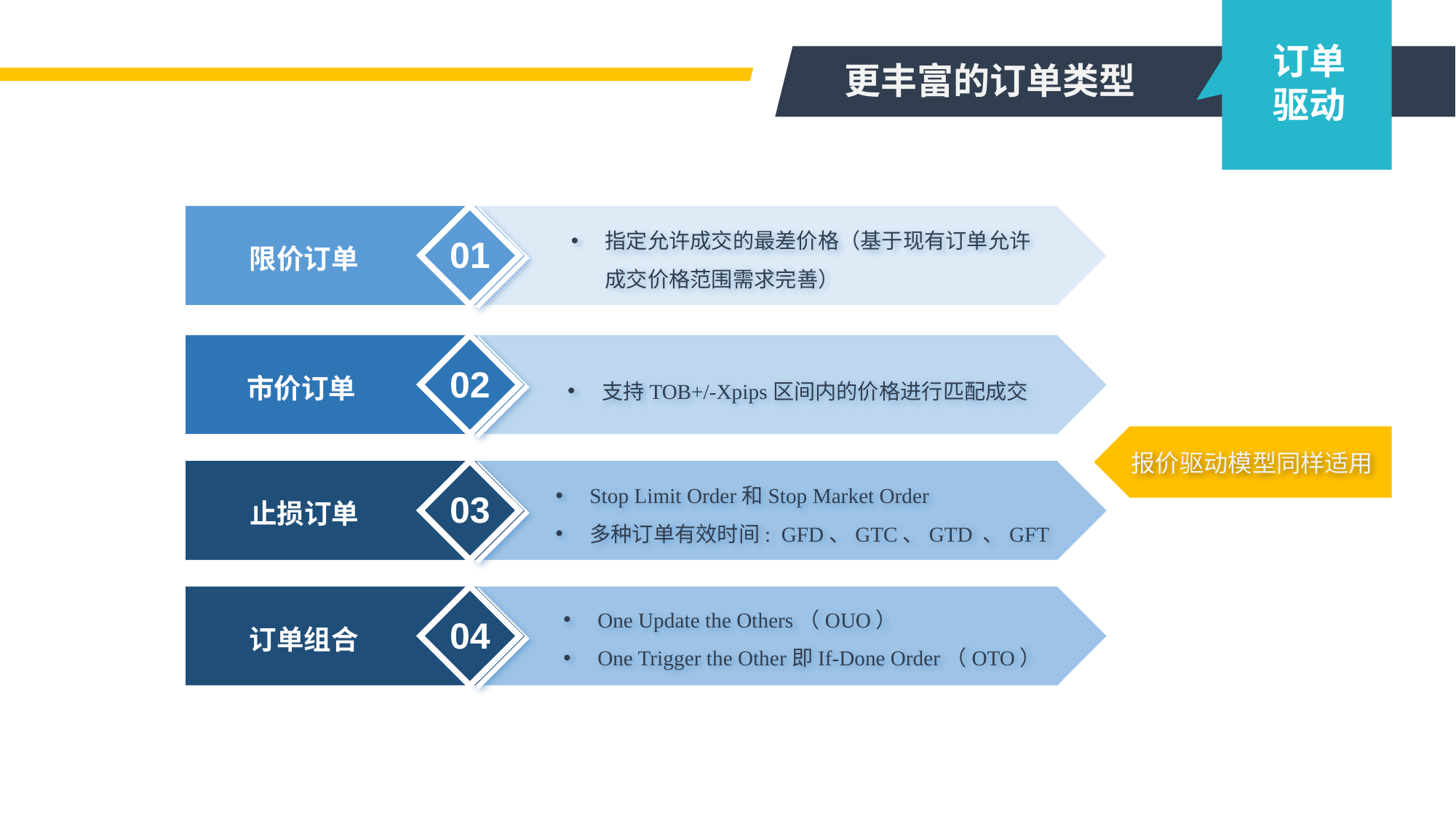

订单
驱动

更丰富的订单类型

01
限价订单

指定允许成交的最差价格（基于现有订单允许成交价格范围需求完善）

02
市价订单

支持TOB+/-Xpips区间内的价格进行匹配成交

报价驱动模型同样适用

03
止损订单

Stop Limit Order和Stop Market Order
多种订单有效时间:  GFD、GTC、GTD 、GFT

04
订单组合

One Update the Others（OUO）
One Trigger the Other即If-Done Order（OTO）